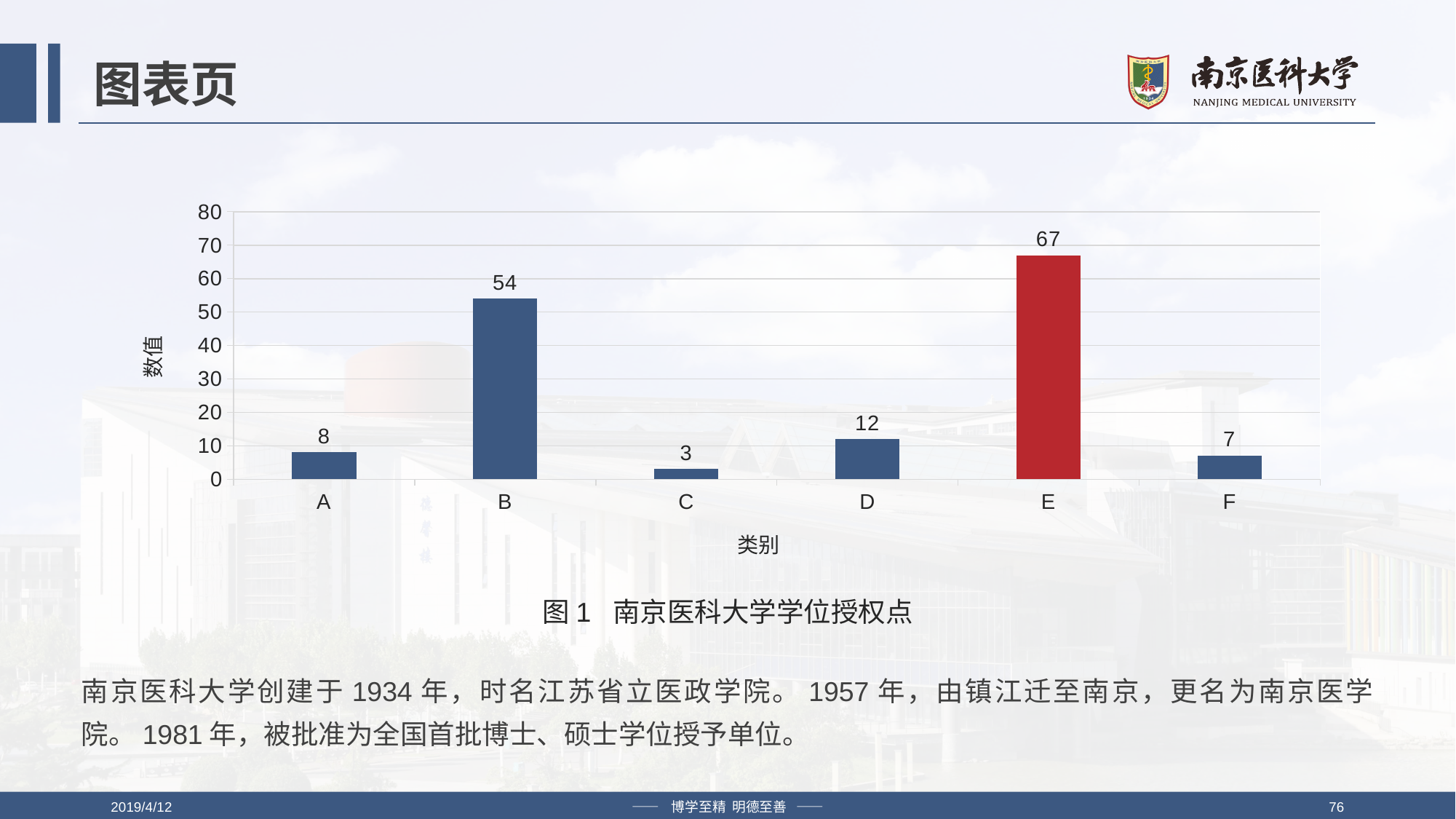

# 图表页

### Chart

| Category | 数量 |
|---|---|
| A | 8.0 |
| B | 54.0 |
| C | 3.0 |
| D | 12.0 |
| E | 67.0 |
| F | 7.0 |
图1  南京医科大学学位授权点
南京医科大学创建于1934年，时名江苏省立医政学院。1957年，由镇江迁至南京，更名为南京医学院。1981年，被批准为全国首批博士、硕士学位授予单位。
2019/4/12
——   博学至精  明德至善   ——
76